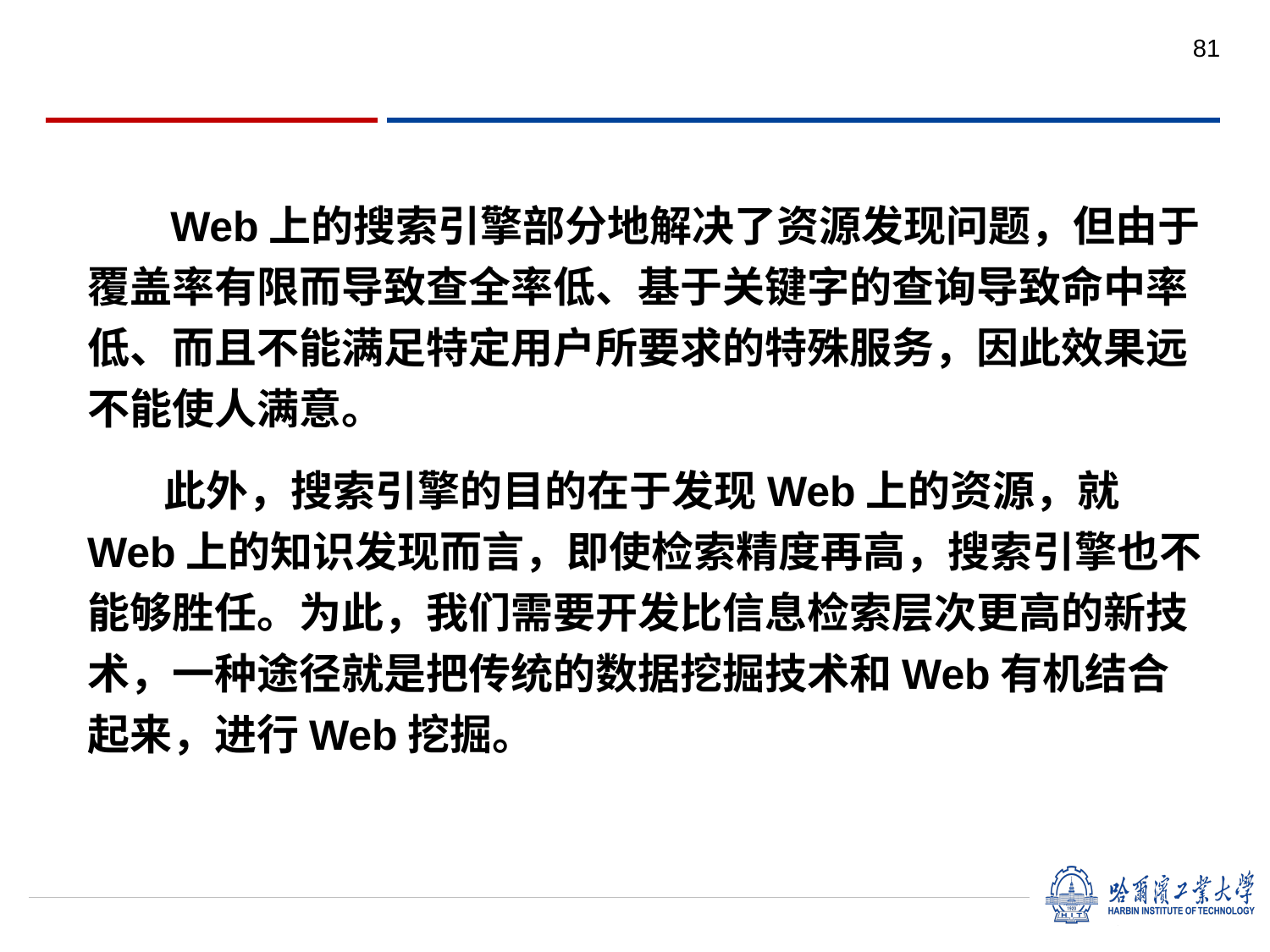

81
       Web上的搜索引擎部分地解决了资源发现问题，但由于覆盖率有限而导致查全率低、基于关键字的查询导致命中率低、而且不能满足特定用户所要求的特殊服务，因此效果远不能使人满意。
       此外，搜索引擎的目的在于发现Web上的资源，就Web上的知识发现而言，即使检索精度再高，搜索引擎也不能够胜任。为此，我们需要开发比信息检索层次更高的新技术，一种途径就是把传统的数据挖掘技术和Web有机结合起来，进行Web挖掘。